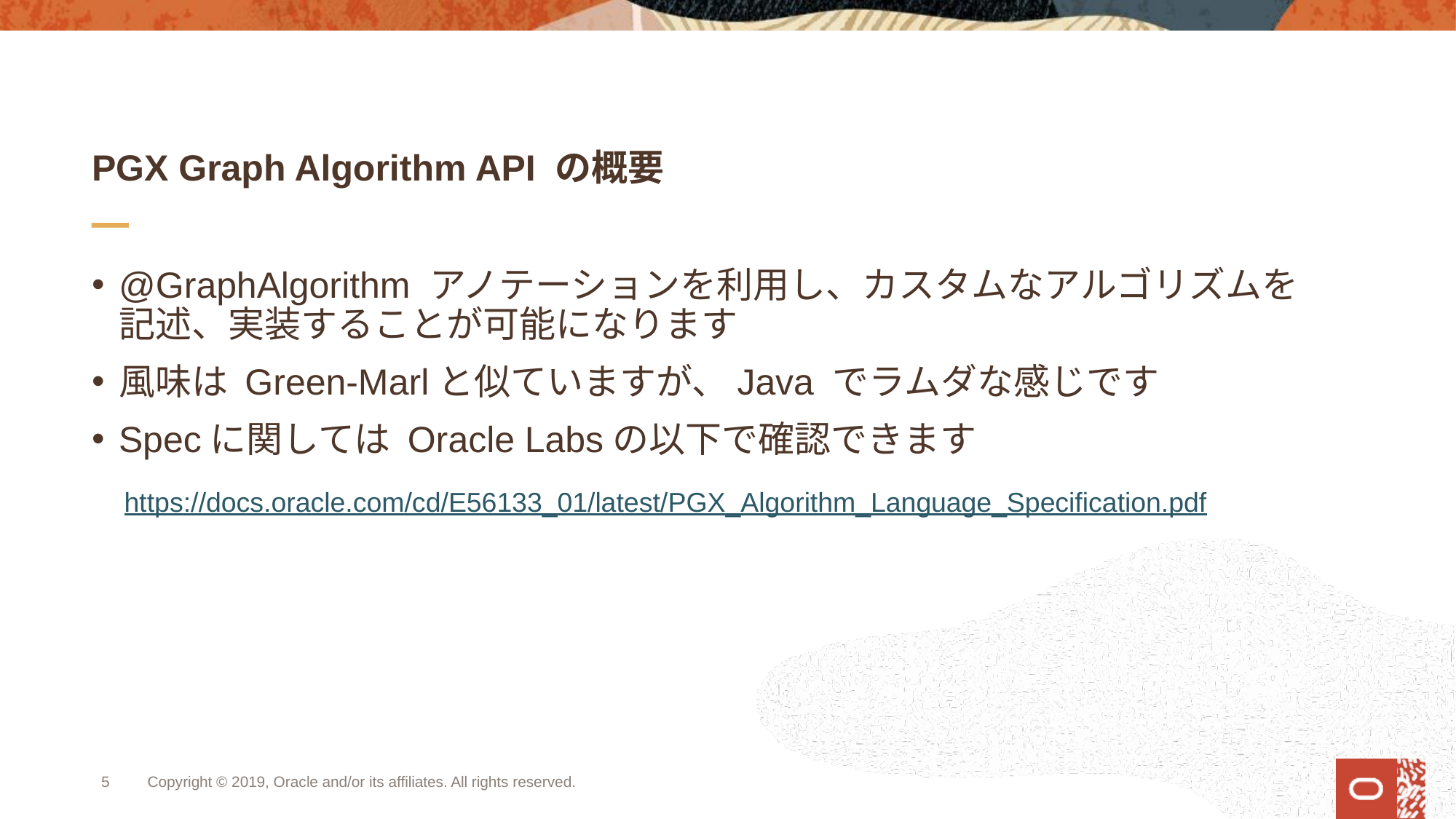

# PGX Graph Algorithm API の概要
@GraphAlgorithm アノテーションを利用し、カスタムなアルゴリズムを記述、実装することが可能になります
風味は Green-Marlと似ていますが、Java でラムダな感じです
Specに関しては Oracle Labsの以下で確認できます

https://docs.oracle.com/cd/E56133_01/latest/PGX_Algorithm_Language_Specification.pdf
5
Copyright © 2019, Oracle and/or its affiliates. All rights reserved.